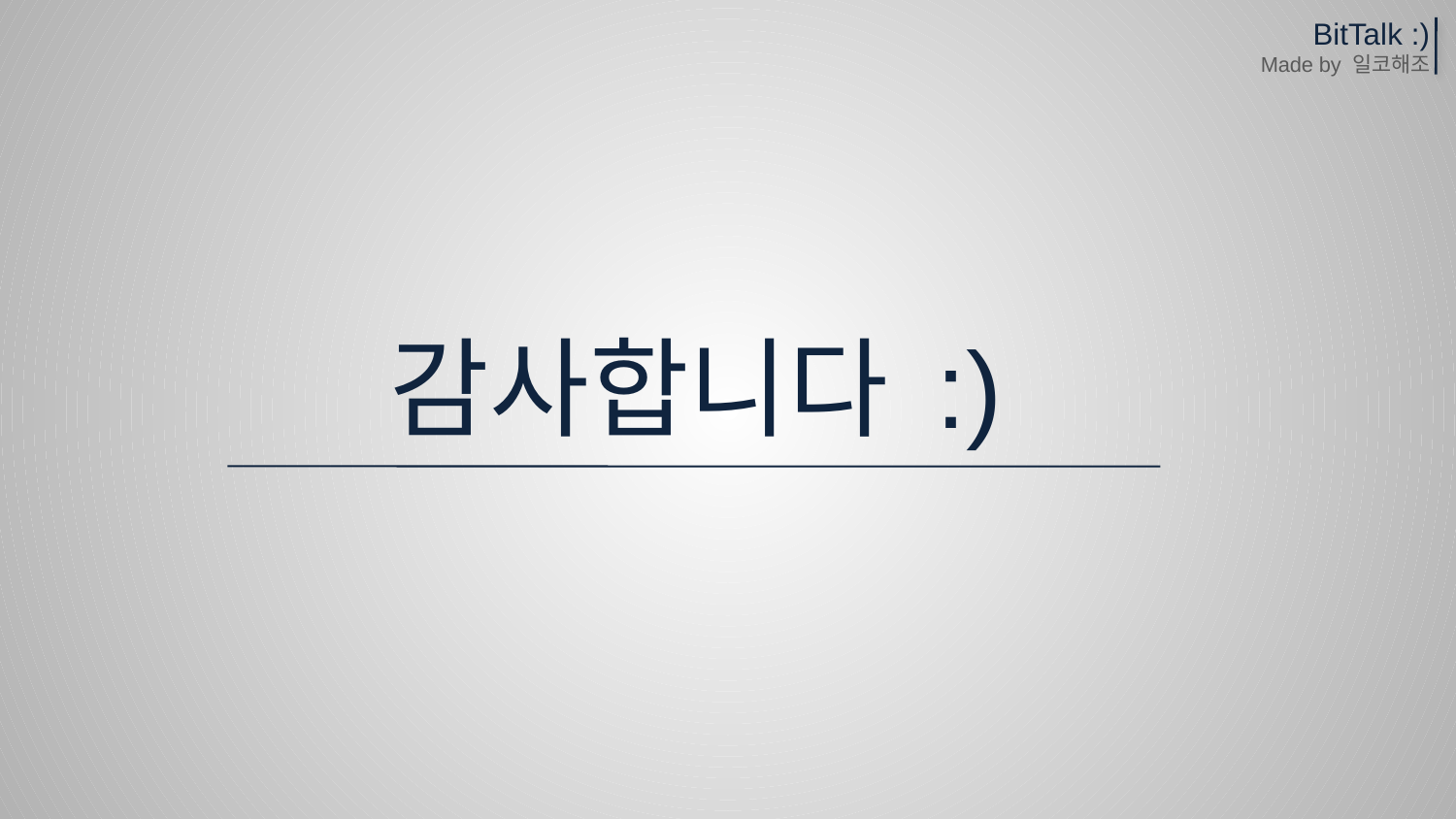

BitTalk :)
Made by 일코해조
감사합니다 :)